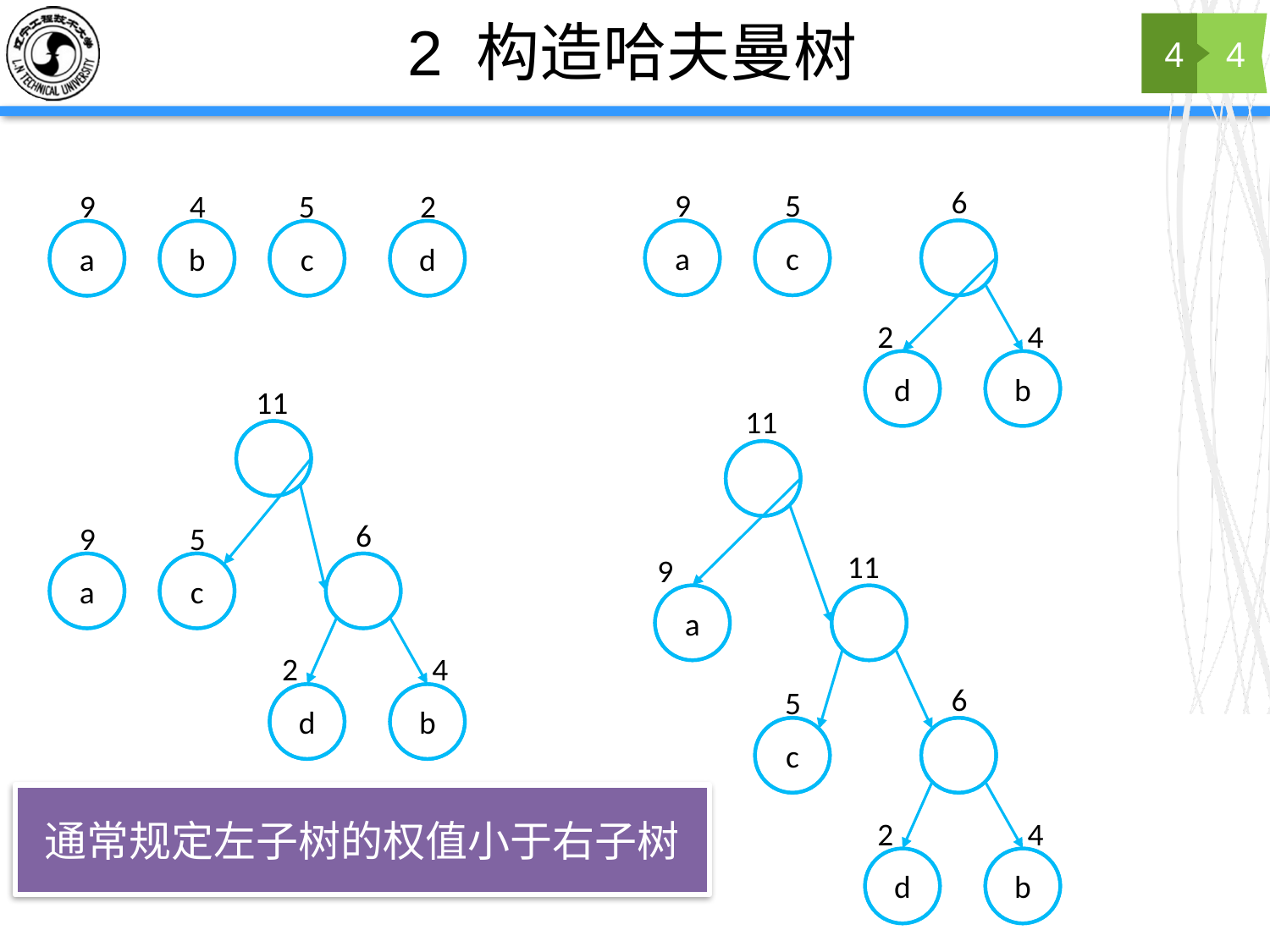

# 2 构造哈夫曼树
4
4
6
9
5
a
c

2
4
d
b
9
4
5
2
a
b
c
d
11

6
9
5
a
c

2
4
d
b
11

11
9
a

6
5
c

2
4
d
b
通常规定左子树的权值小于右子树